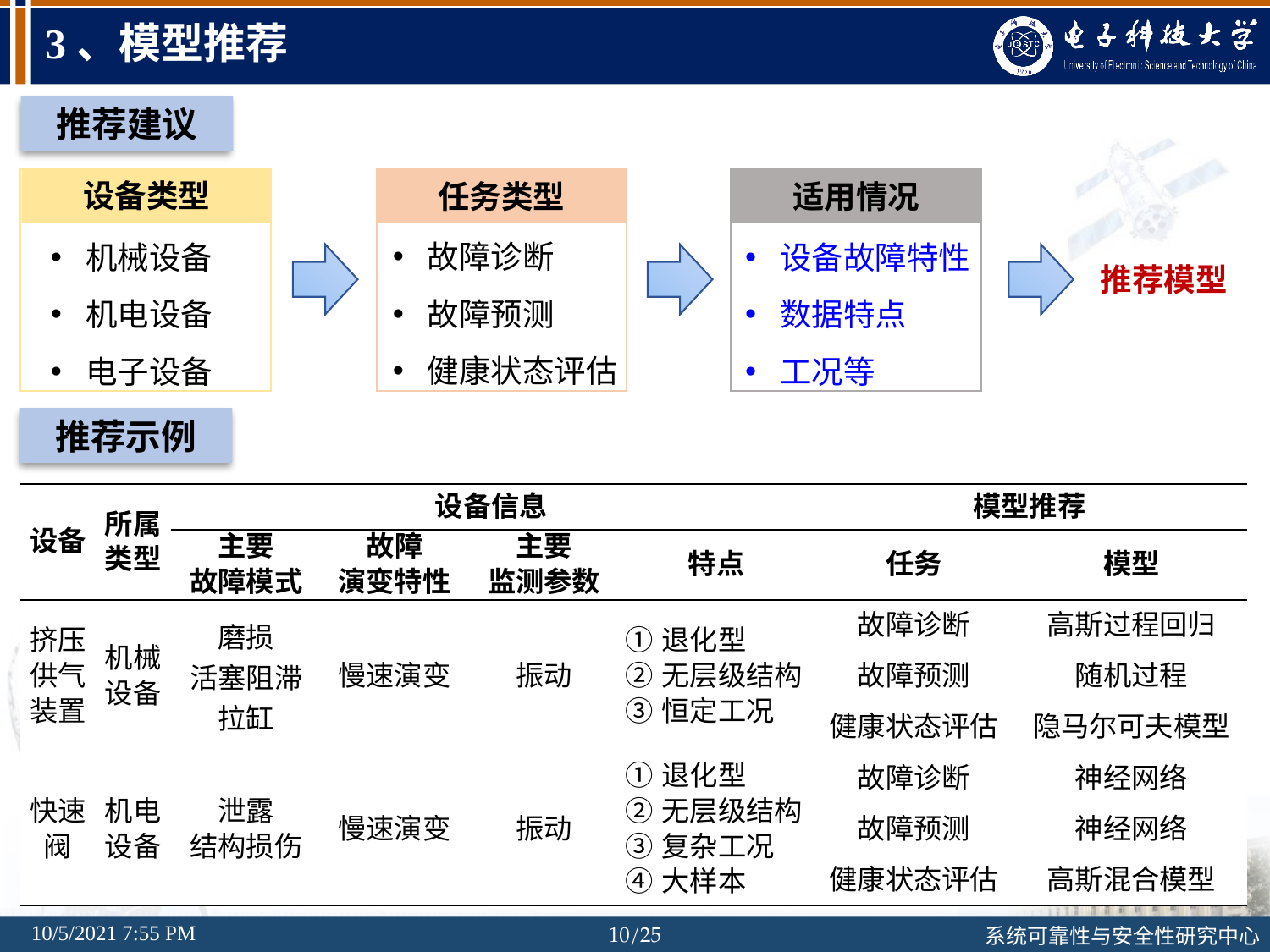

# 3、模型推荐
推荐建议
设备类型

任务类型

适用情况
故障诊断
故障预测
健康状态评估
机械设备
机电设备
电子设备
设备故障特性
数据特点
工况等

推荐模型
推荐示例
| 设备 | 所属 类型 | 设备信息 |  |  |  | 模型推荐 |  |
| --- | --- | --- | --- | --- | --- | --- | --- |
|  |  | 主要 故障模式 | 故障 演变特性 | 主要 监测参数 | 特点 | 任务 | 模型 |
| 挤压供气装置 | 机械 设备 | 磨损 活塞阻滞 拉缸 | 慢速演变 | 振动 | ①退化型 ②无层级结构 ③恒定工况 | 故障诊断 | 高斯过程回归 |
|  |  |  |  |  |  | 故障预测 | 随机过程 |
|  |  |  |  |  |  | 健康状态评估 | 隐马尔可夫模型 |
| 快速阀 | 机电 设备 | 泄露 结构损伤 | 慢速演变 | 振动 | ①退化型 ②无层级结构 ③复杂工况 ④大样本 | 故障诊断 | 神经网络 |
|  |  |  |  |  |  | 故障预测 | 神经网络 |
|  |  |  |  |  |  | 健康状态评估 | 高斯混合模型 |